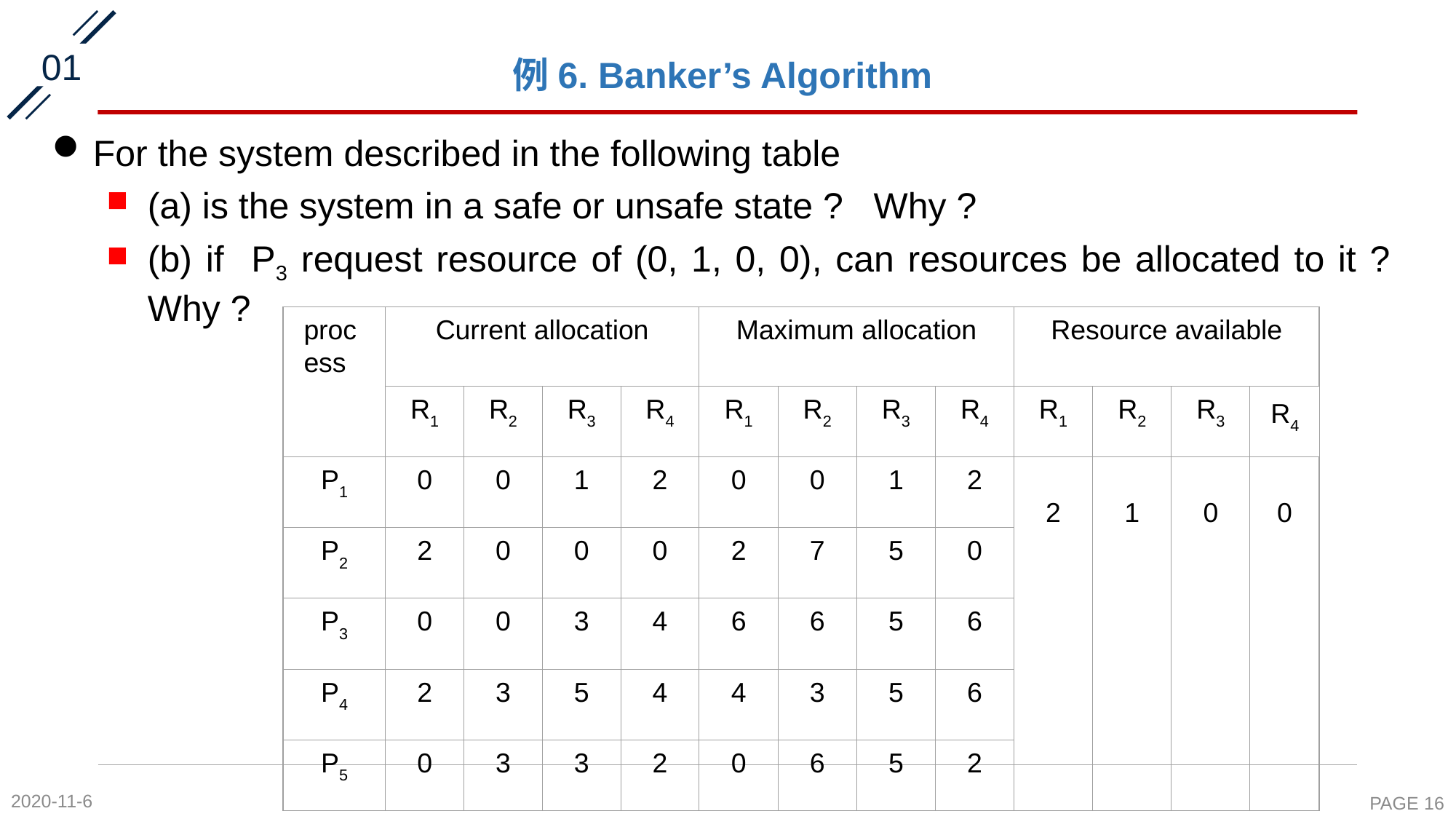

01
# 例6. Banker’s Algorithm
For the system described in the following table
(a) is the system in a safe or unsafe state ?   Why ?
(b) if  P3 request resource of (0, 1, 0, 0), can resources be allocated to it ?  Why ?

process

Current allocation

Maximum allocation

Resource available

R1

R2

R3

R4

R1

R2

R3

R4

R1

R2

R3

R4

P1

0

0

1

2

0

0

1

2

2

1

0

0

P2

2

0

0

0

2

7

5

0

P3

0

0

3

4

6

6

5

6

P4

2

3

5

4

4

3

5

6

P5

0

3

3

2

0

6

5

2

2020-11-6
PAGE 16